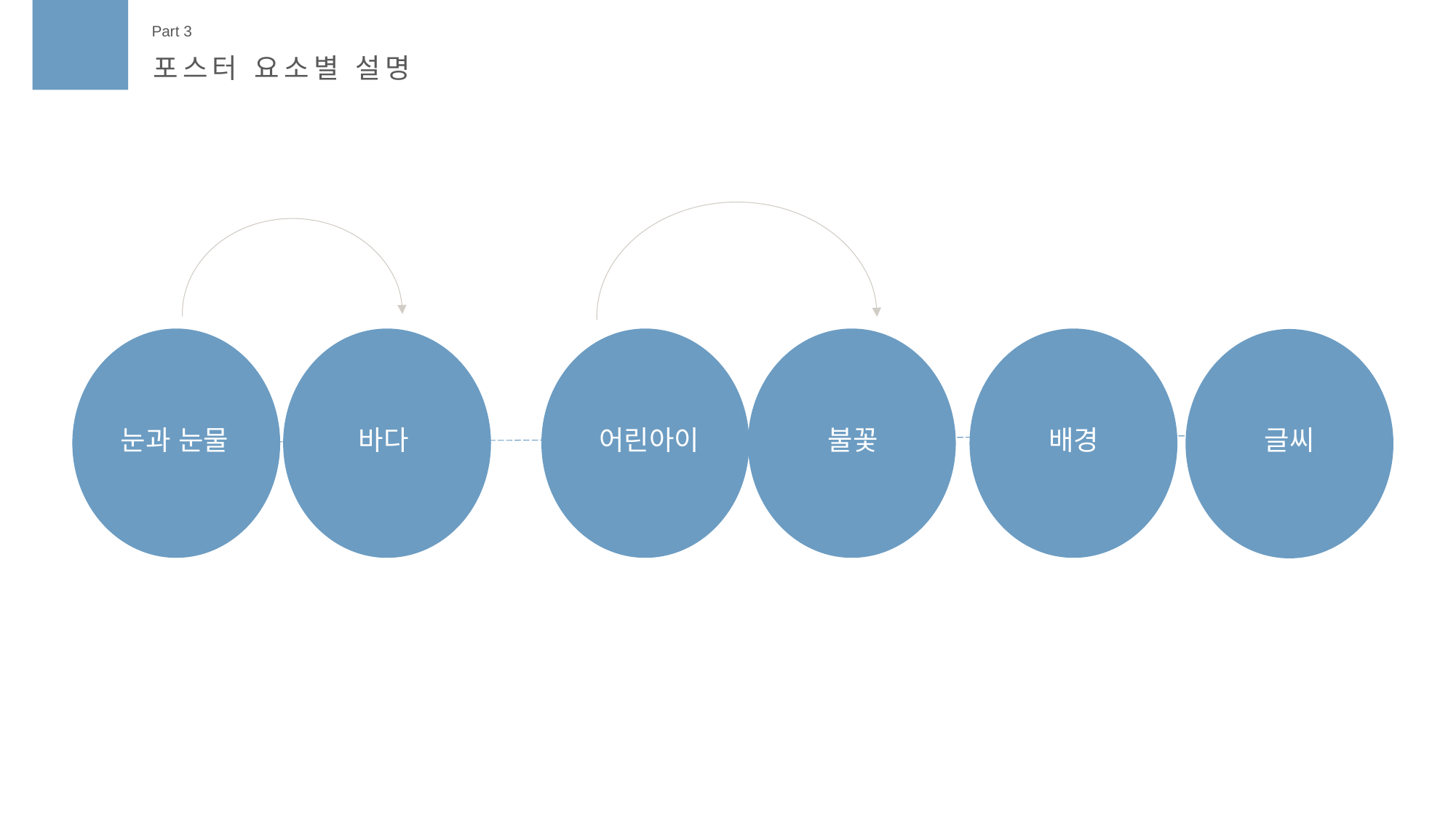

Part 3
포스터 요소별 설명

배경
불꽃
어린아이
바다
눈과 눈물
글씨